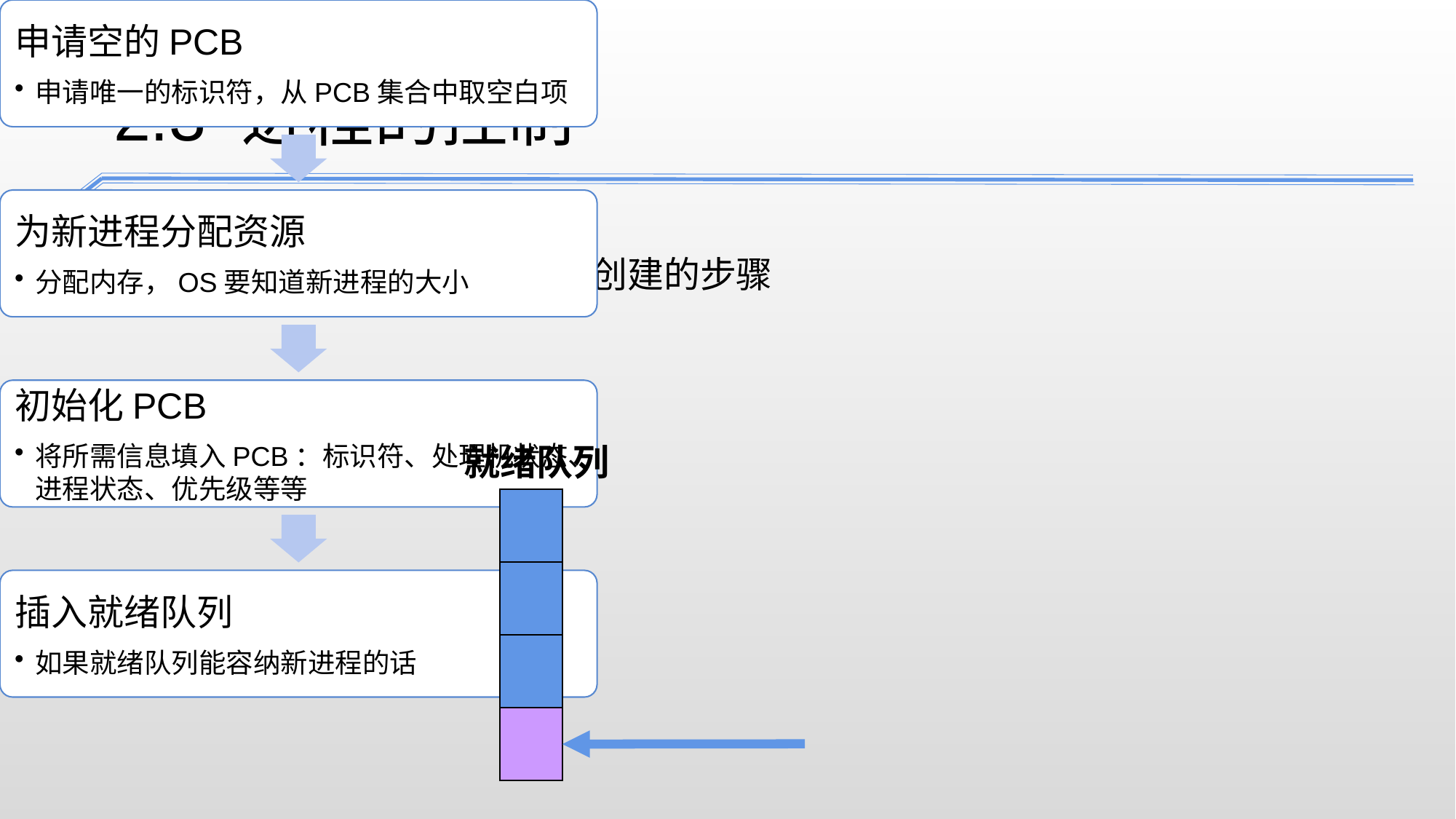

2.3 进程的控制
申请空的PCB
申请唯一的标识符，从PCB集合中取空白项

为新进程分配资源
分配内存，OS要知道新进程的大小

初始化PCB
将所需信息填入PCB：标识符、处理机状态、进程状态、优先级等等

插入就绪队列
如果就绪队列能容纳新进程的话
2.3.2进程的创建：进程创建的步骤
就绪队列